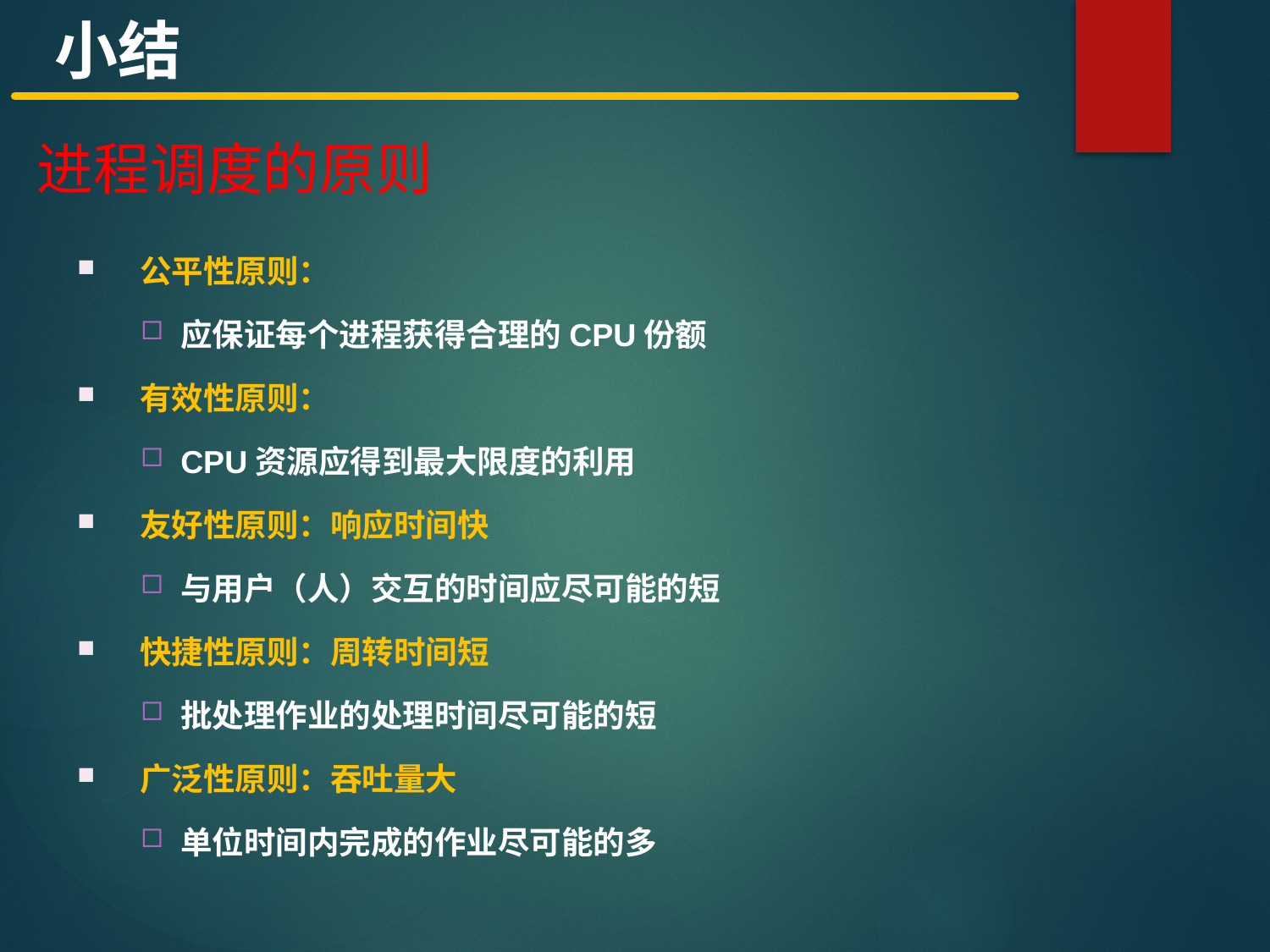

小结
进程调度的原则
 公平性原则：
应保证每个进程获得合理的CPU份额
 有效性原则：
CPU资源应得到最大限度的利用
 友好性原则：响应时间快
与用户（人）交互的时间应尽可能的短
 快捷性原则：周转时间短
批处理作业的处理时间尽可能的短
 广泛性原则：吞吐量大
单位时间内完成的作业尽可能的多